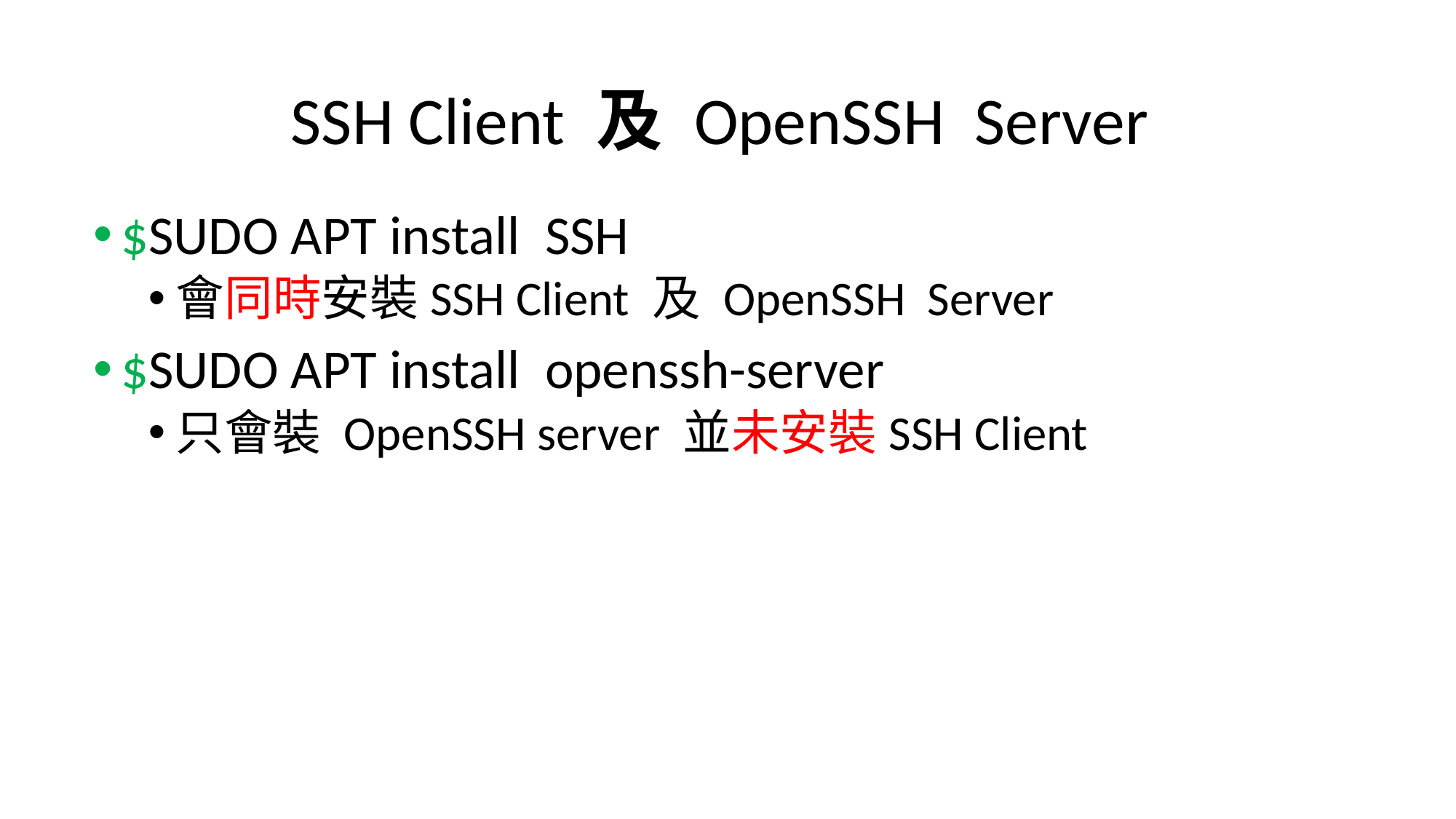

# SSH Client 及 OpenSSH  Server
$SUDO APT install  SSH
會同時安裝SSH Client 及 OpenSSH  Server
$SUDO APT install  openssh-server
只會裝 OpenSSH server 並未安裝SSH Client